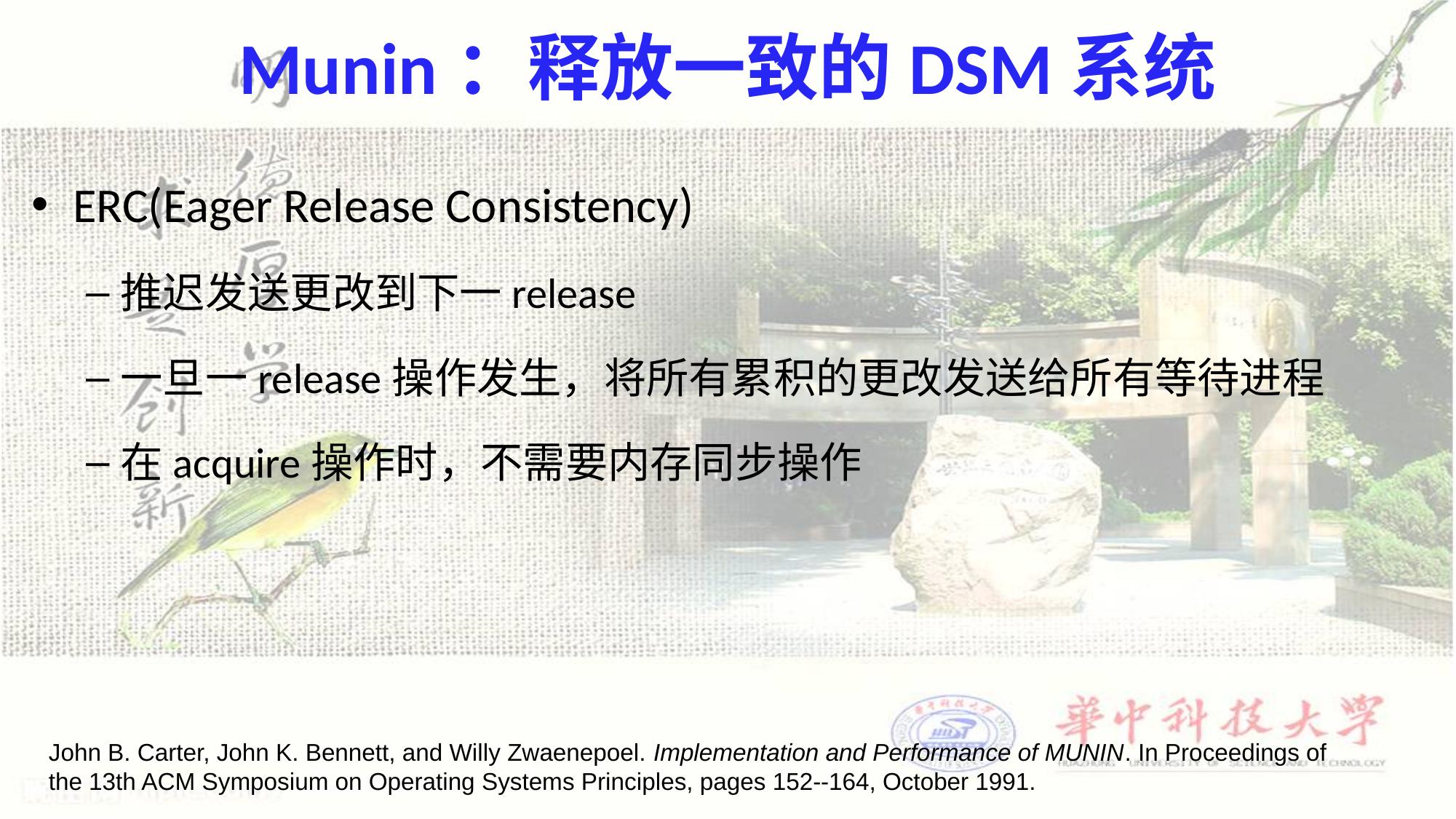

# Munin：释放一致的DSM系统
ERC(Eager Release Consistency)
推迟发送更改到下一release
一旦一release操作发生，将所有累积的更改发送给所有等待进程
在acquire操作时，不需要内存同步操作
John B. Carter, John K. Bennett, and Willy Zwaenepoel. Implementation and Performance of MUNIN. In Proceedings of the 13th ACM Symposium on Operating Systems Principles, pages 152--164, October 1991.